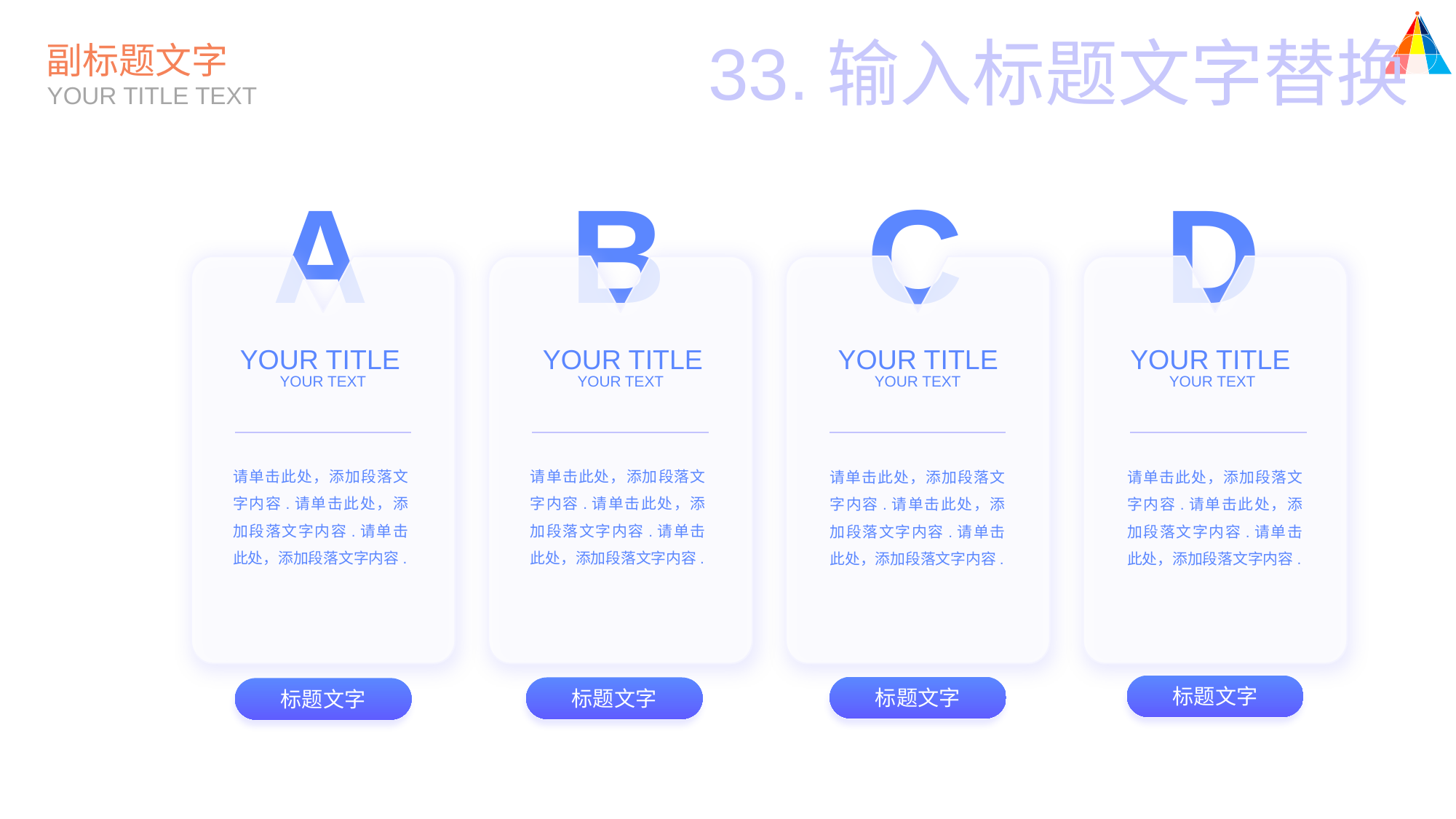

33.输入标题文字替换
副标题文字
YOUR TITLE TEXT
A
B
C
D

YOUR TITLE
YOUR TITLE
YOUR TITLE
YOUR TITLE
YOUR TEXT
YOUR TEXT
YOUR TEXT
YOUR TEXT
请单击此处，添加段落文字内容.请单击此处，添加段落文字内容.请单击此处，添加段落文字内容.

请单击此处，添加段落文字内容.请单击此处，添加段落文字内容.请单击此处，添加段落文字内容.

请单击此处，添加段落文字内容.请单击此处，添加段落文字内容.请单击此处，添加段落文字内容.

请单击此处，添加段落文字内容.请单击此处，添加段落文字内容.请单击此处，添加段落文字内容.

标题文字

标题文字
标题文字
标题文字